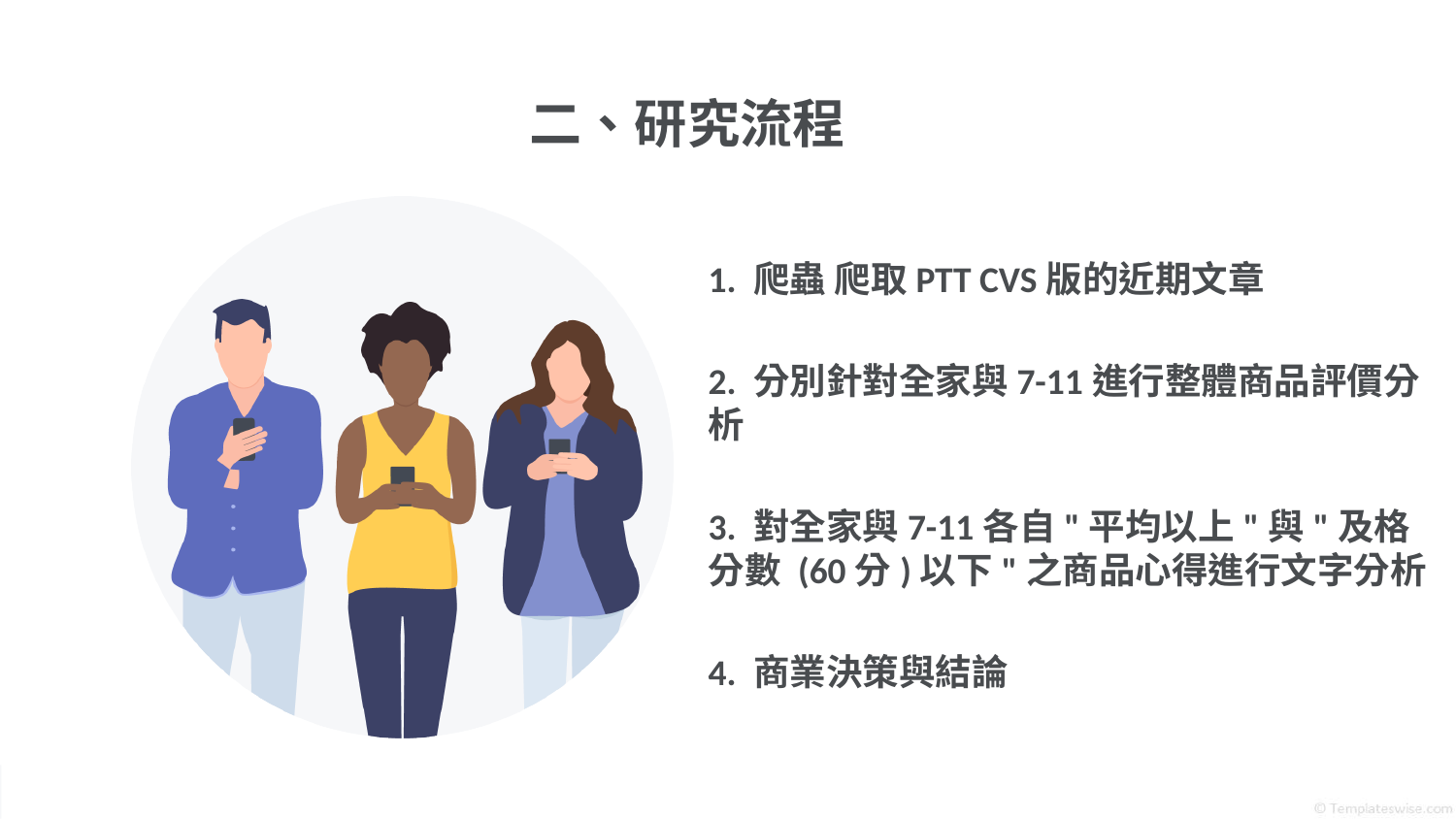

# 二、研究流程
1. 爬蟲 爬取PTT CVS版的近期文章

2. 分別針對全家與7-11進行整體商品評價分析

3. 對全家與7-11各自"平均以上"與"及格分數 (60分)以下"之商品心得進行文字分析

4. 商業決策與結論